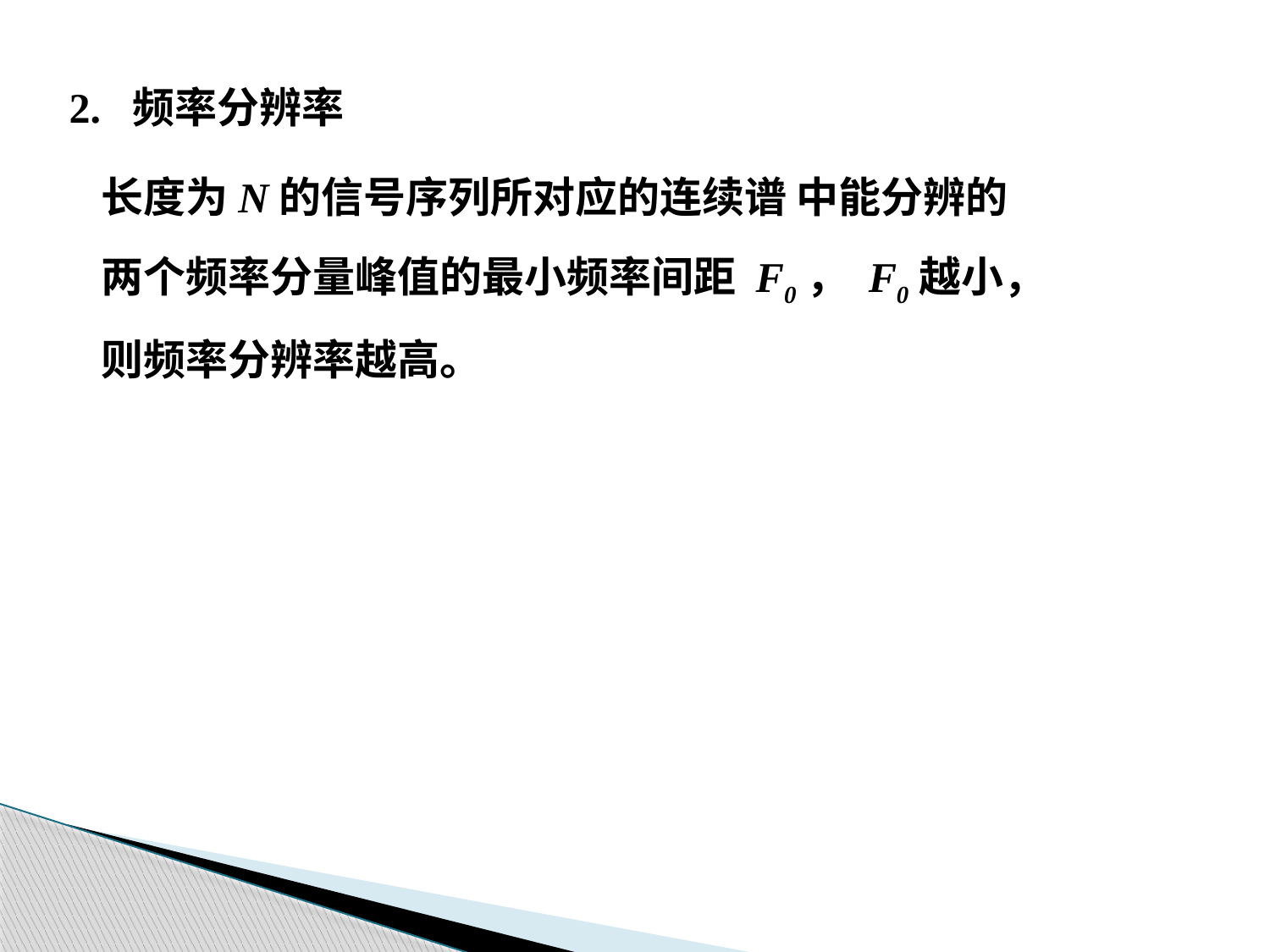

2.  频率分辨率
长度为N的信号序列所对应的连续谱 中能分辨的
两个频率分量峰值的最小频率间距 F0， F0越小，
则频率分辨率越高。